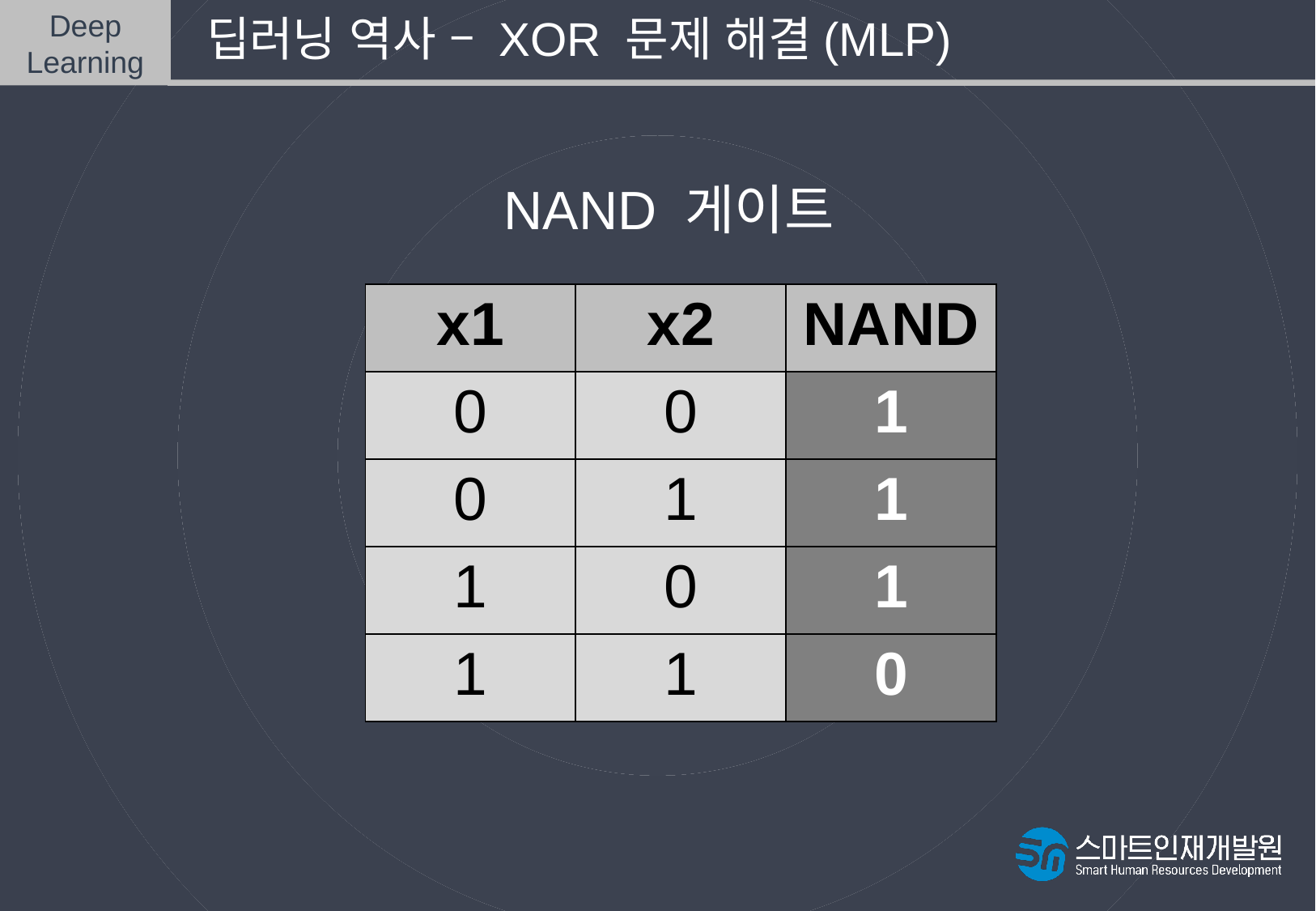

Deep
Learning
 딥러닝 역사 – XOR 문제 해결(MLP)

NAND 게이트
| x1 | x2 | NAND |
| --- | --- | --- |
| 0 | 0 | 1 |
| 0 | 1 | 1 |
| 1 | 0 | 1 |
| 1 | 1 | 0 |